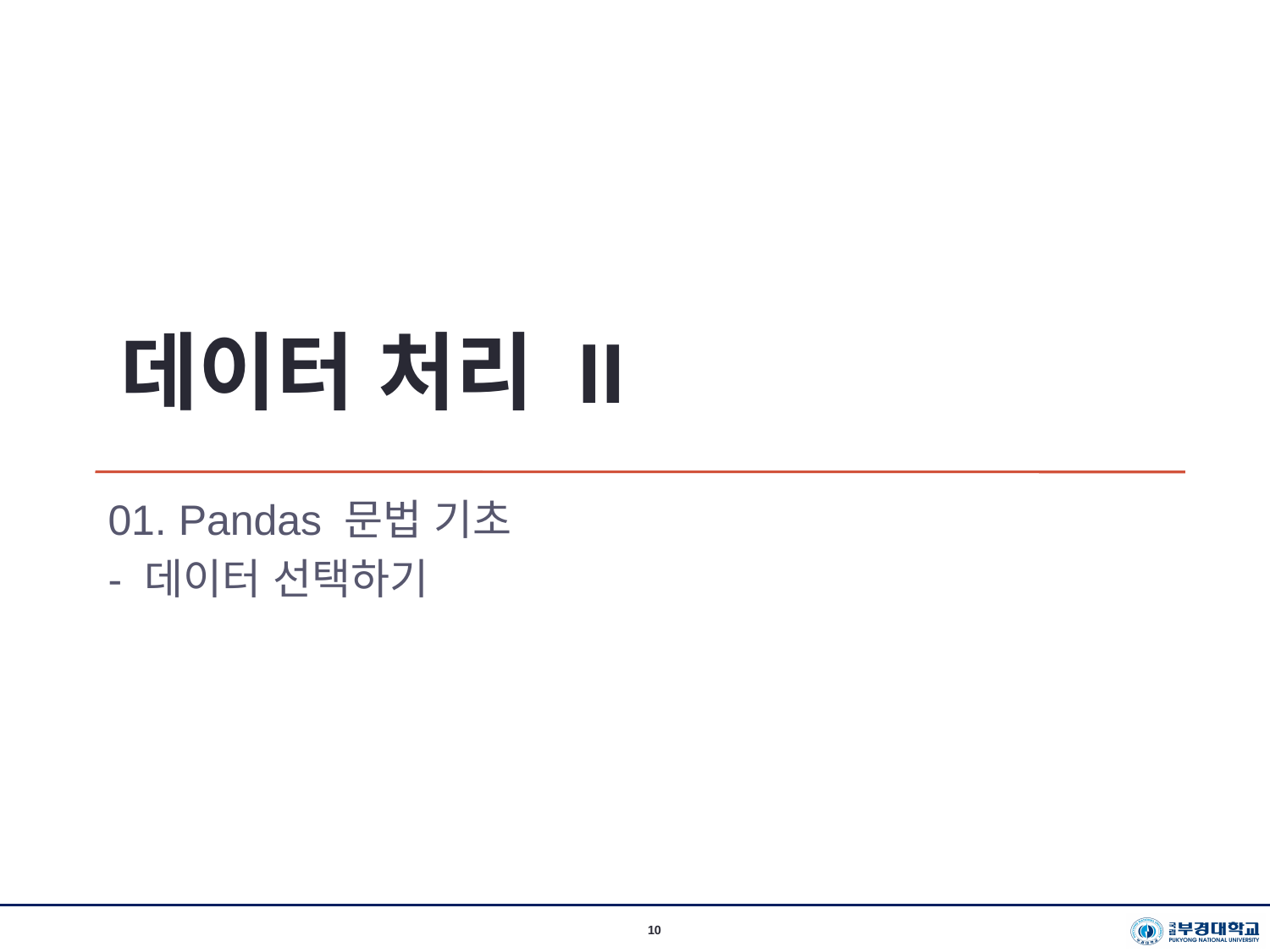

데이터 처리 II
01. Pandas 문법 기초
- 데이터 선택하기